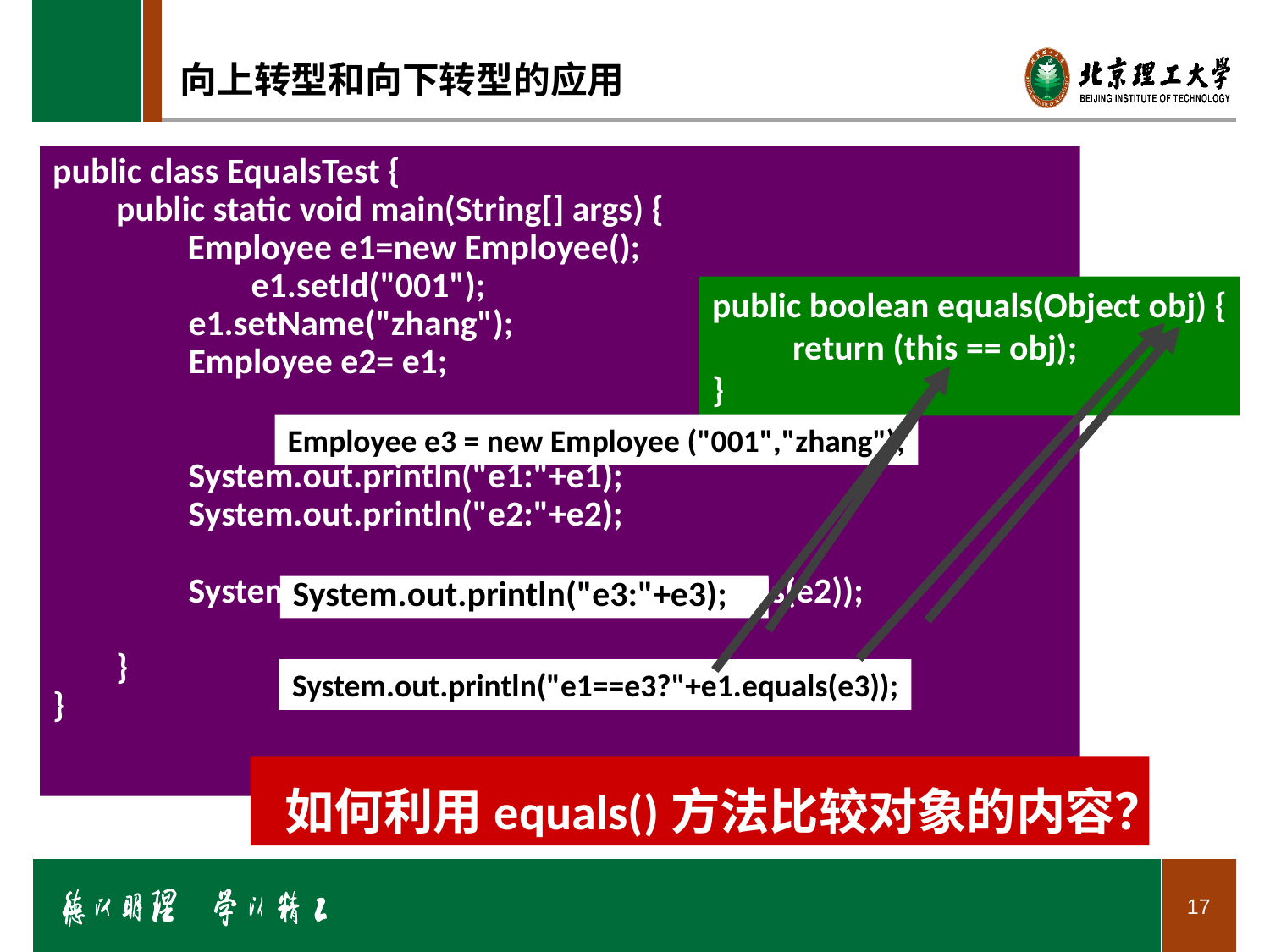

# 向上转型和向下转型的应用
public class EqualsTest {
public static void main(String[] args) {
 Employee e1=new Employee();
	 e1.setId("001");
         e1.setName("zhang");
         Employee e2= e1;

         System.out.println("e1:"+e1);
         System.out.println("e2:"+e2);

         System.out.println("e1==e2?"+e1.equals(e2));

}
}
public boolean equals(Object obj) {
          return (this == obj);
}

Employee e3 = new Employee ("001","zhang");
System.out.println("e3:"+e3);
System.out.println("e1==e3?"+e1.equals(e3));
如何利用equals()方法比较对象的内容？